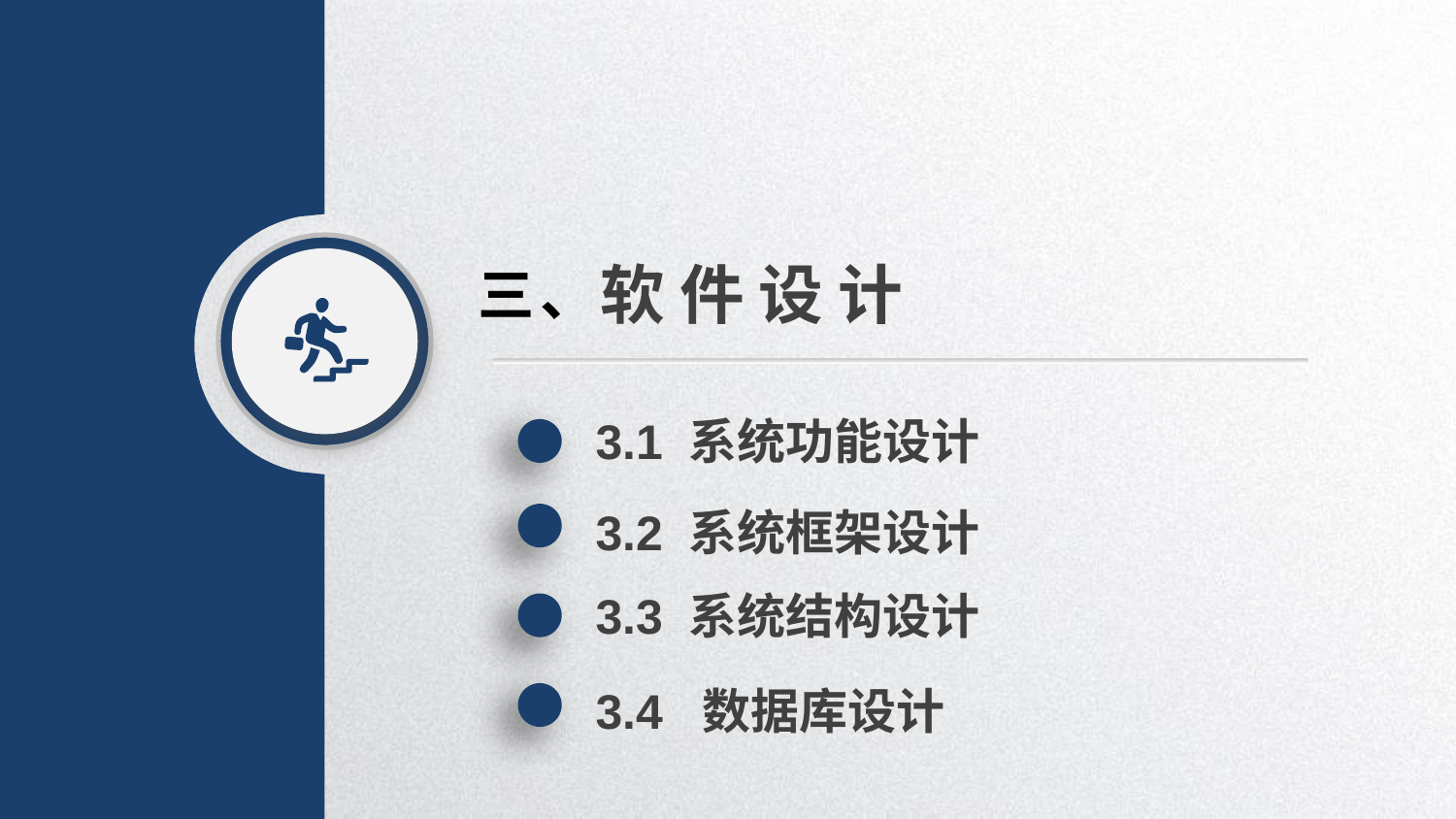

软 件 设 计
三、

3.1 系统功能设计

3.2 系统框架设计

3.3 系统结构设计

3.4  数据库设计